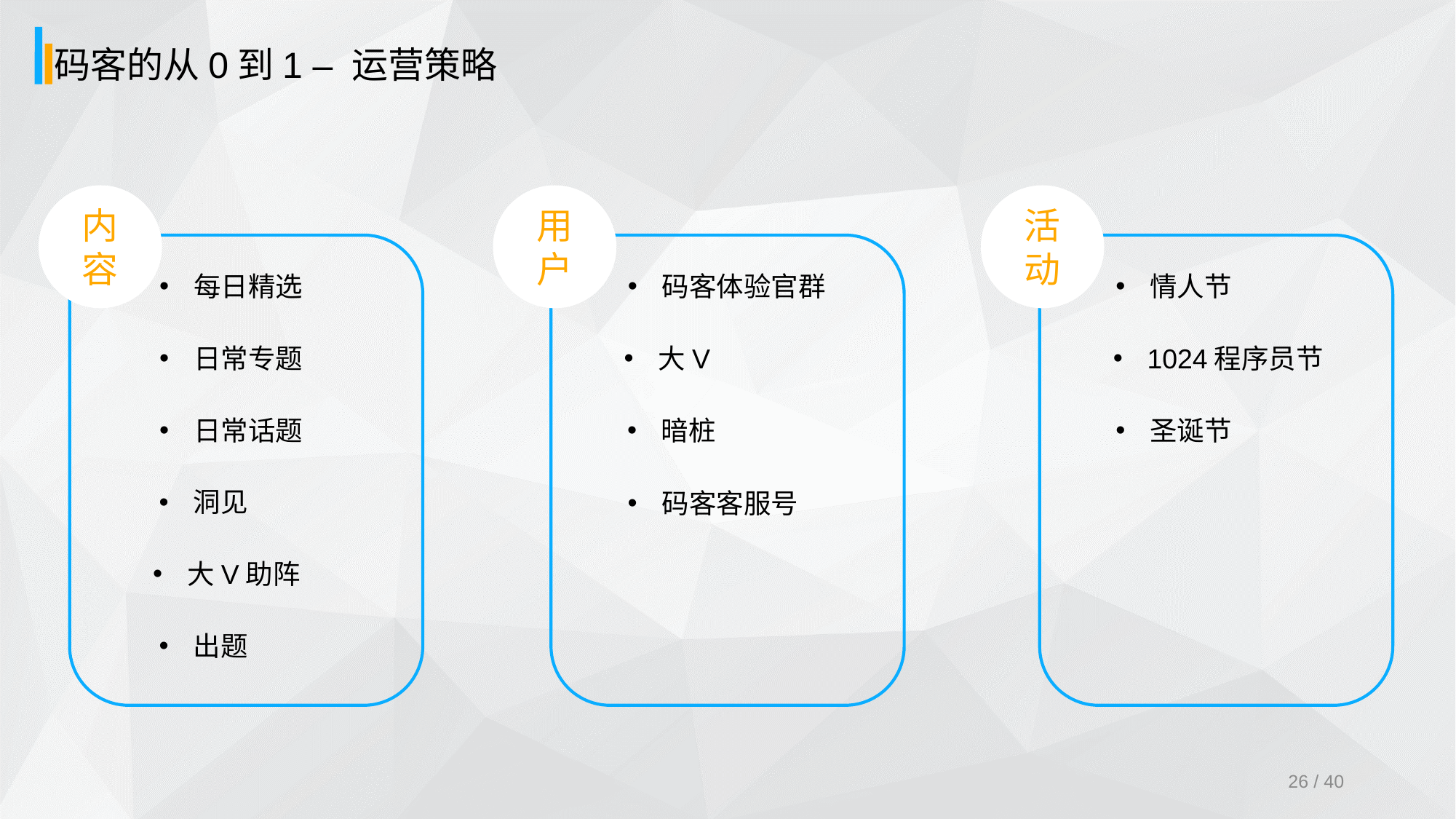

码客的从0到1 – 运营策略

内容
用户
活动

每日精选
码客体验官群
情人节
日常专题
大V
1024程序员节
日常话题
暗桩
圣诞节
洞见
码客客服号
大V助阵
出题
26 / 40